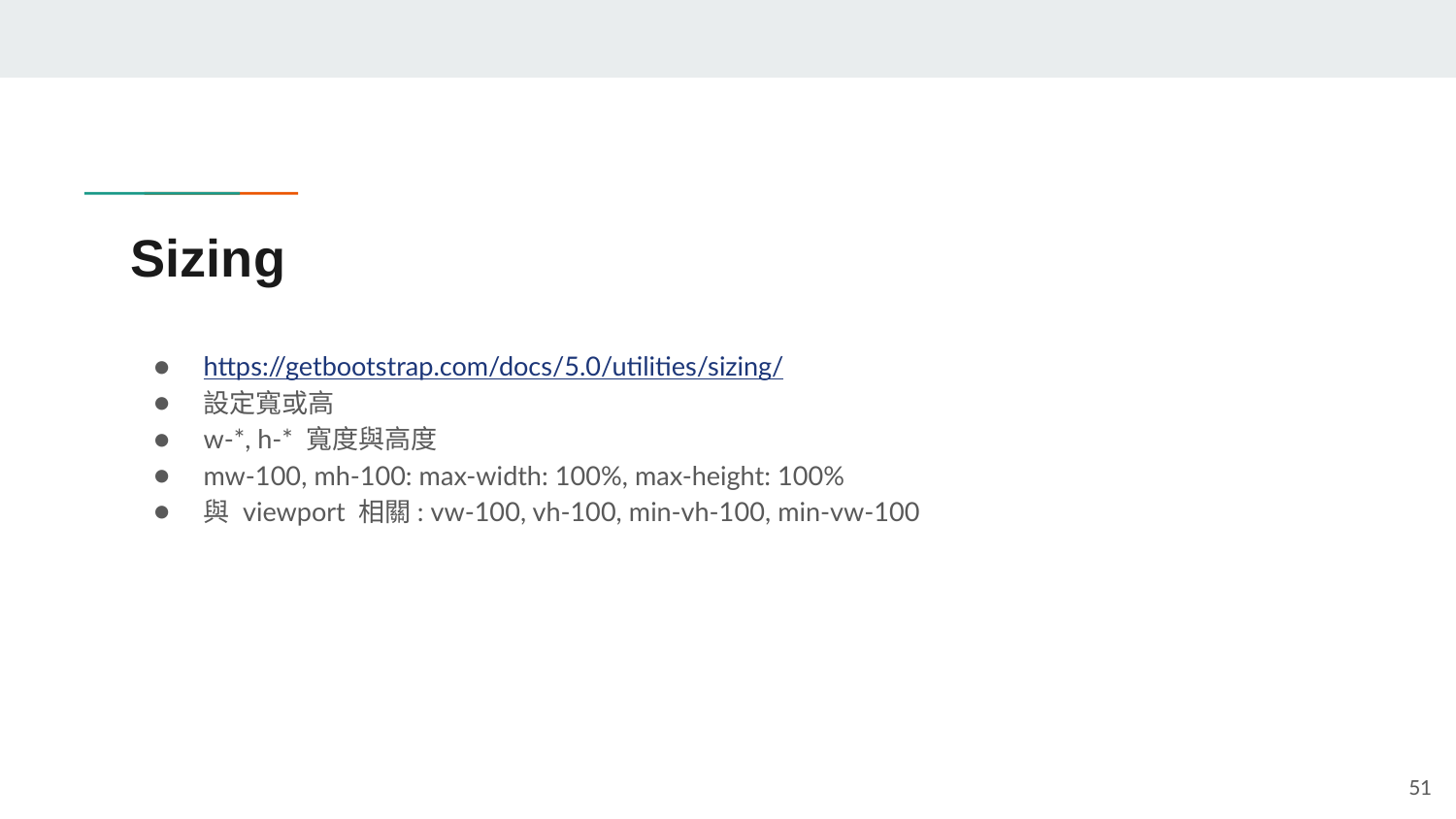

# Sizing
https://getbootstrap.com/docs/5.0/utilities/sizing/
設定寬或高
w-*, h-* 寬度與高度
mw-100, mh-100: max-width: 100%, max-height: 100%
與 viewport 相關: vw-100, vh-100, min-vh-100, min-vw-100
51